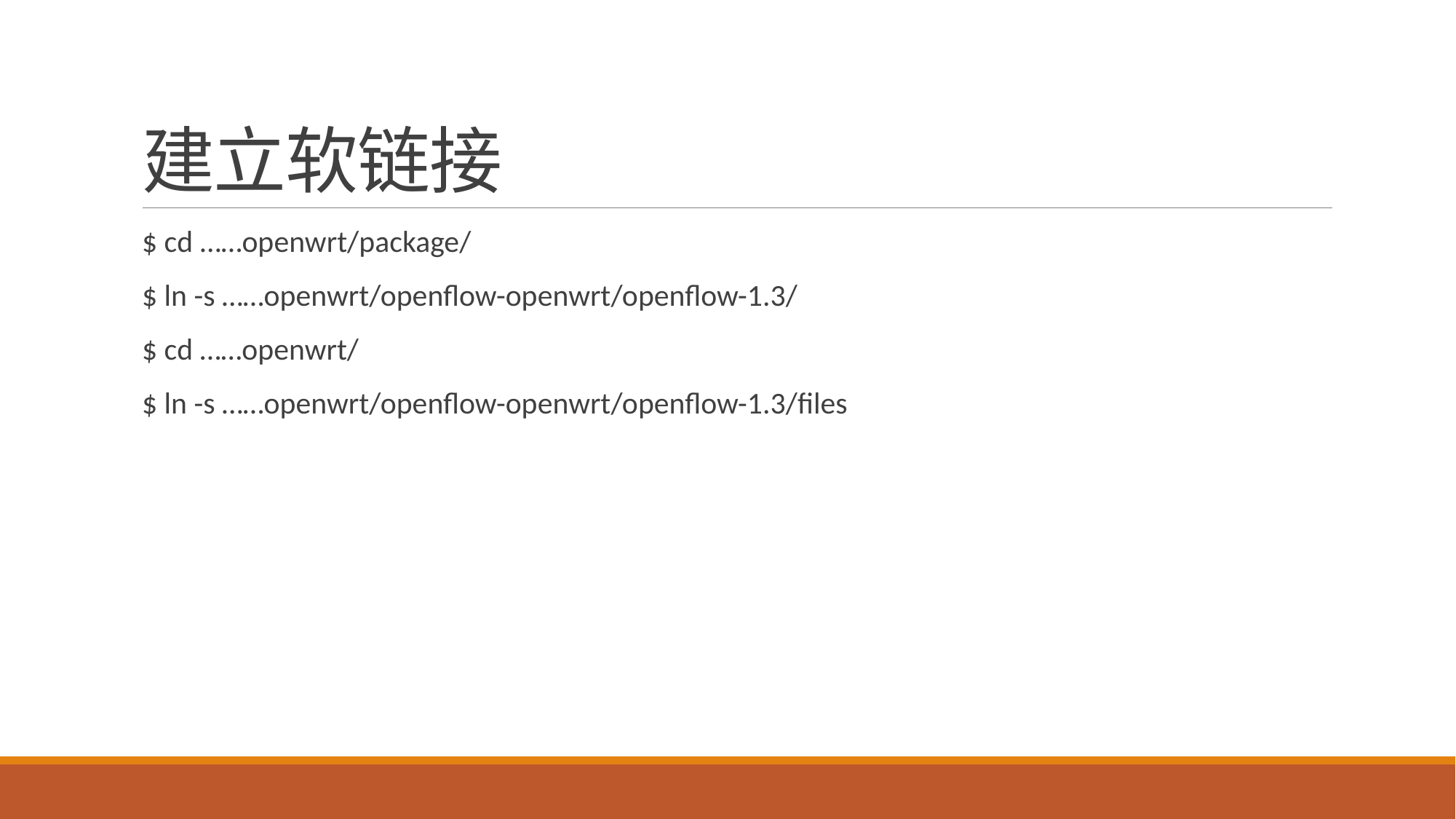

# 建立软链接
$ cd ……openwrt/package/
$ ln -s ……openwrt/openflow-openwrt/openflow-1.3/
$ cd ……openwrt/
$ ln -s ……openwrt/openflow-openwrt/openflow-1.3/files